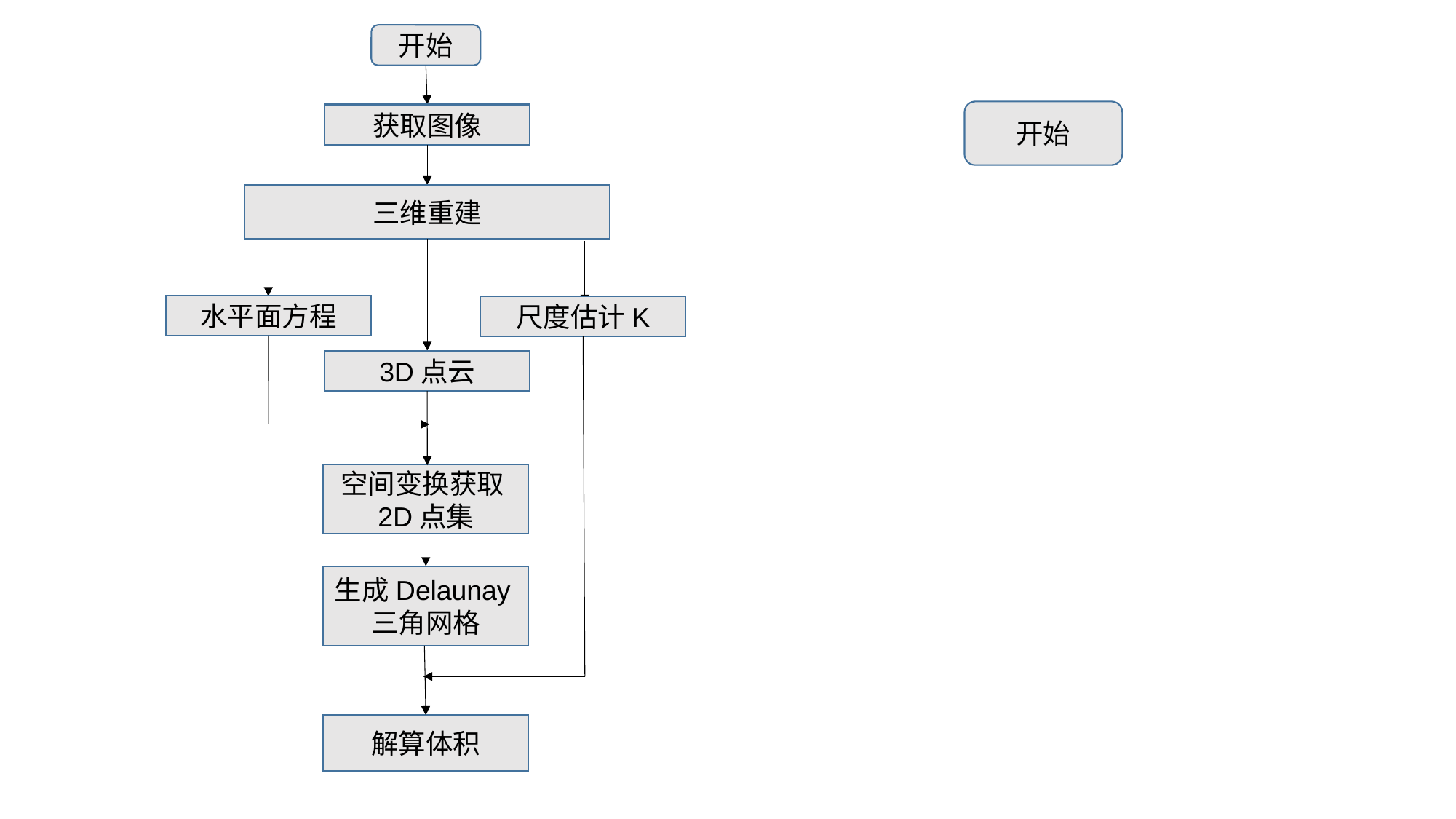

开始
开始
获取图像
三维重建
水平面方程
尺度估计K
3D点云
空间变换获取2D点集
生成Delaunay三角网格
解算体积